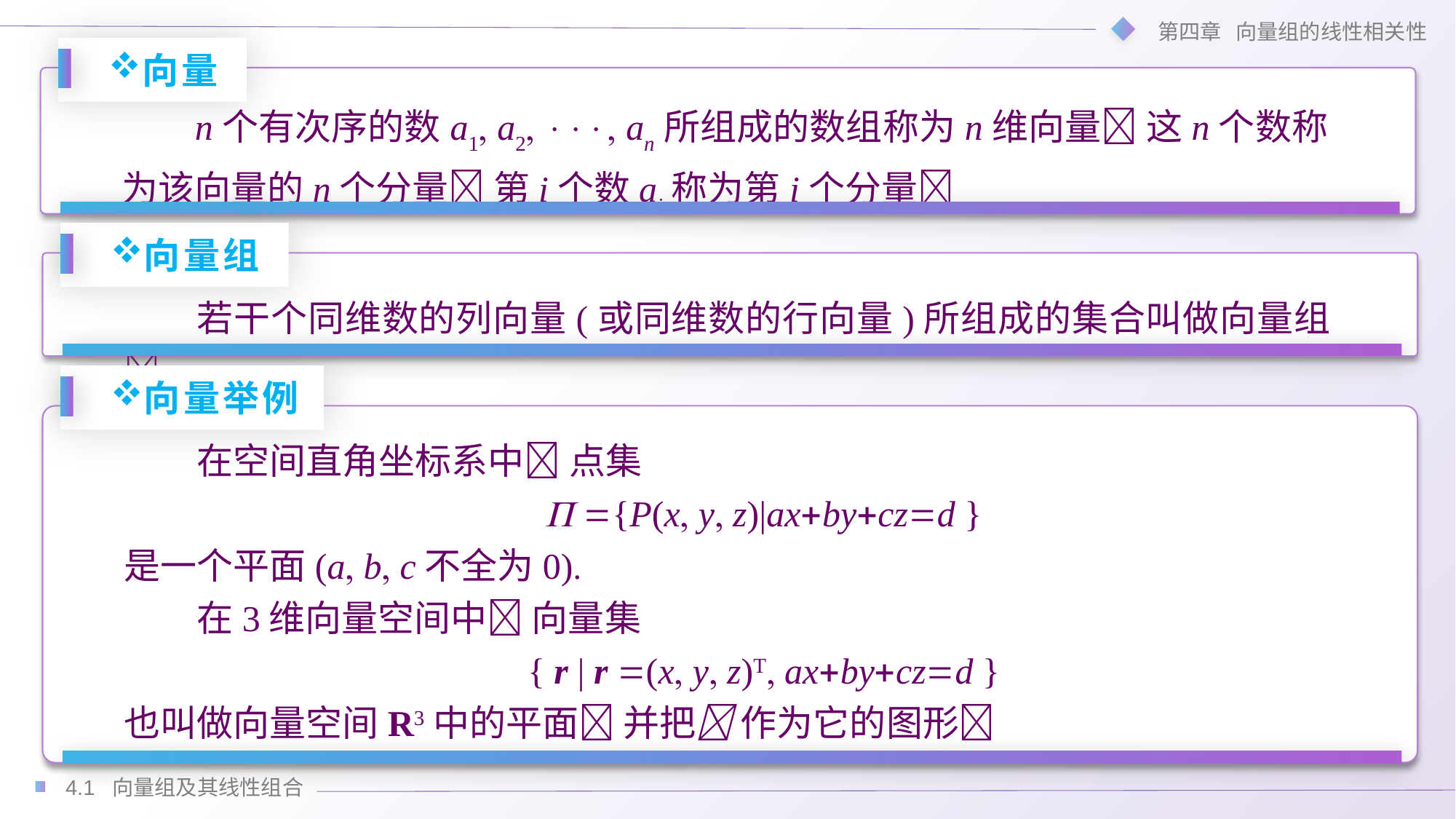

向量

n个有次序的数a1, a2, ⋅⋅⋅, an所组成的数组称为n维向量, 这n个数称为该向量的n个分量, 第i个数ai称为第i个分量.

向量组

若干个同维数的列向量(或同维数的行向量)所组成的集合叫做向量组.

向量举例

在空间直角坐标系中, 点集
Π ={P(x, y, z)|ax+by+cz=d }
是一个平面(a, b, c不全为0).
在3维向量空间中, 向量集
{ r | r =(x, y, z)T, ax+by+cz=d }
也叫做向量空间R3中的平面, 并把Π 作为它的图形.